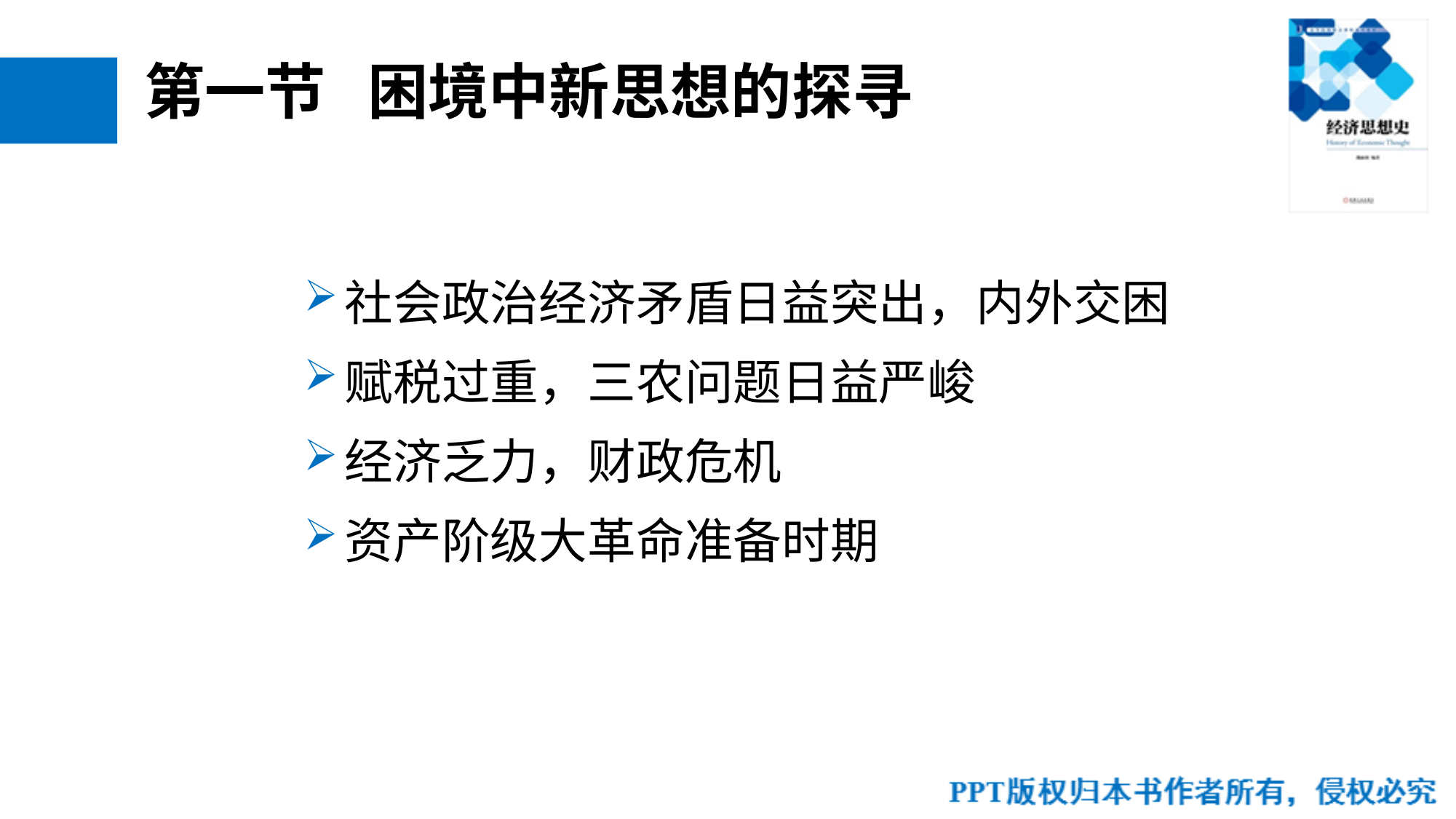

# 第一节   困境中新思想的探寻
社会政治经济矛盾日益突出，内外交困
赋税过重，三农问题日益严峻
经济乏力，财政危机
资产阶级大革命准备时期

57